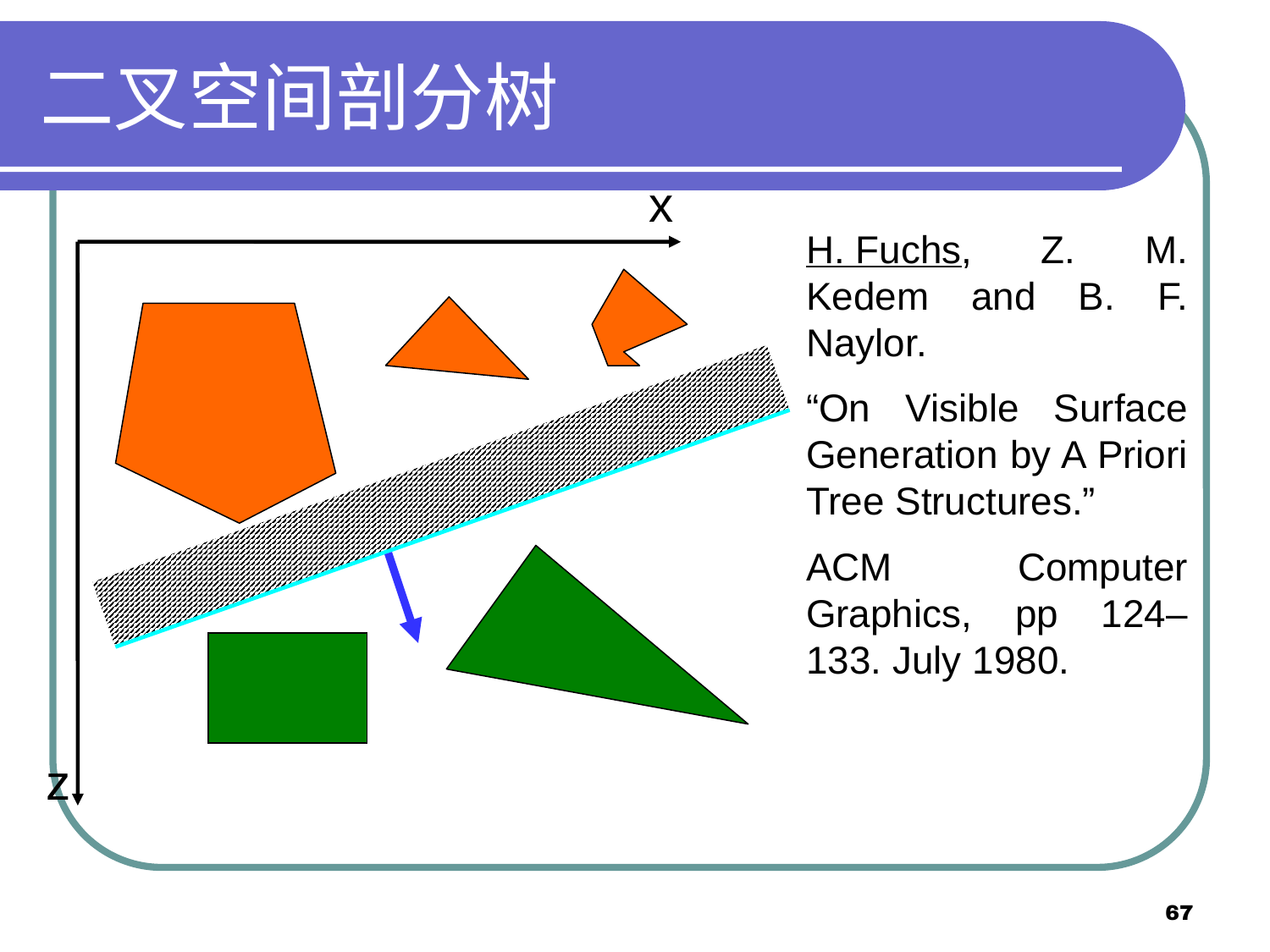

# 二叉空间剖分树
x
H. Fuchs, Z. M. Kedem and B. F. Naylor.
“On Visible Surface Generation by A Priori Tree Structures.”
ACM Computer Graphics, pp 124–133. July 1980.

z
67